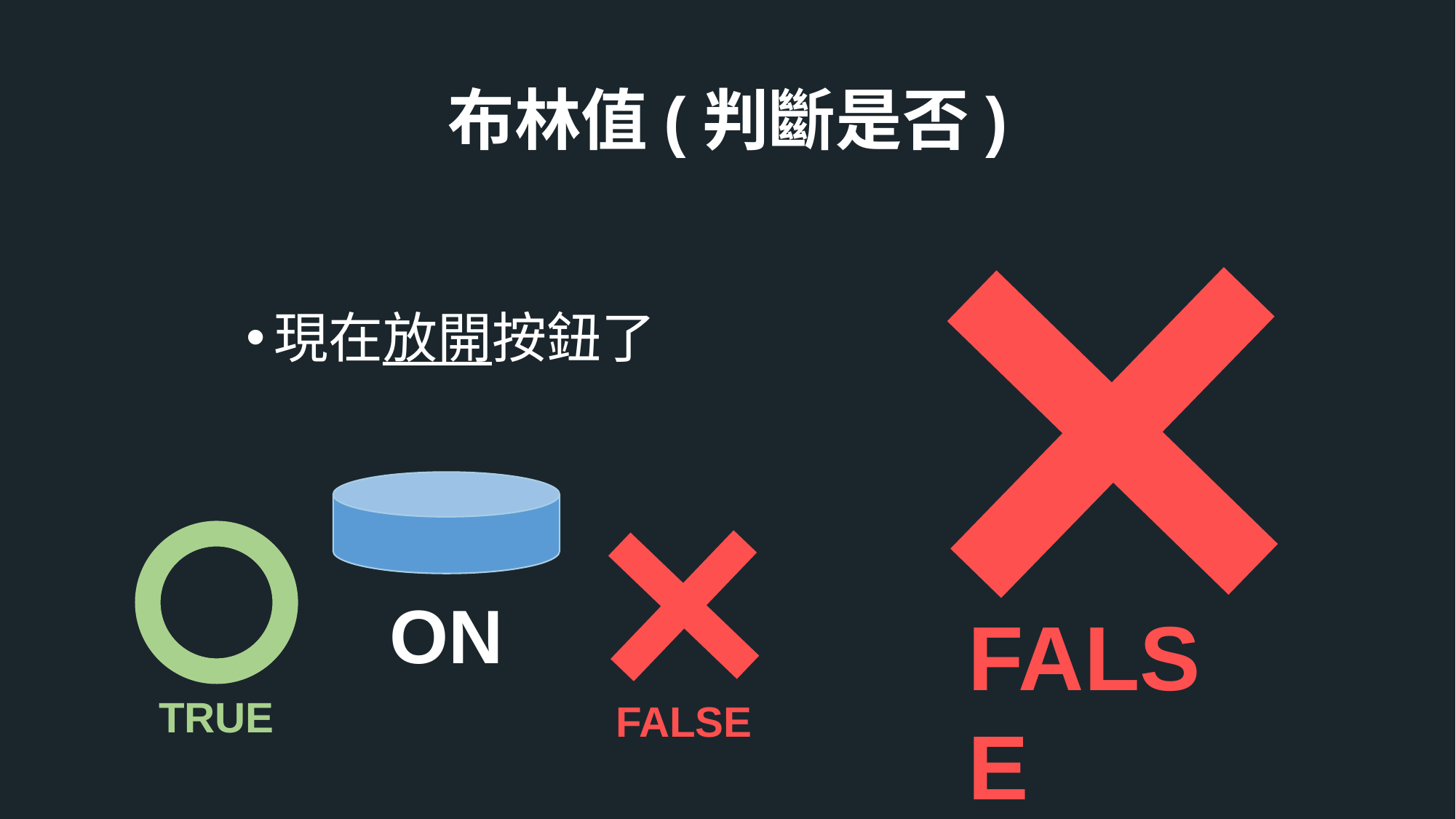

# 布林值(判斷是否)

FALSE
現在放開按鈕了

ON

FALSE

TRUE